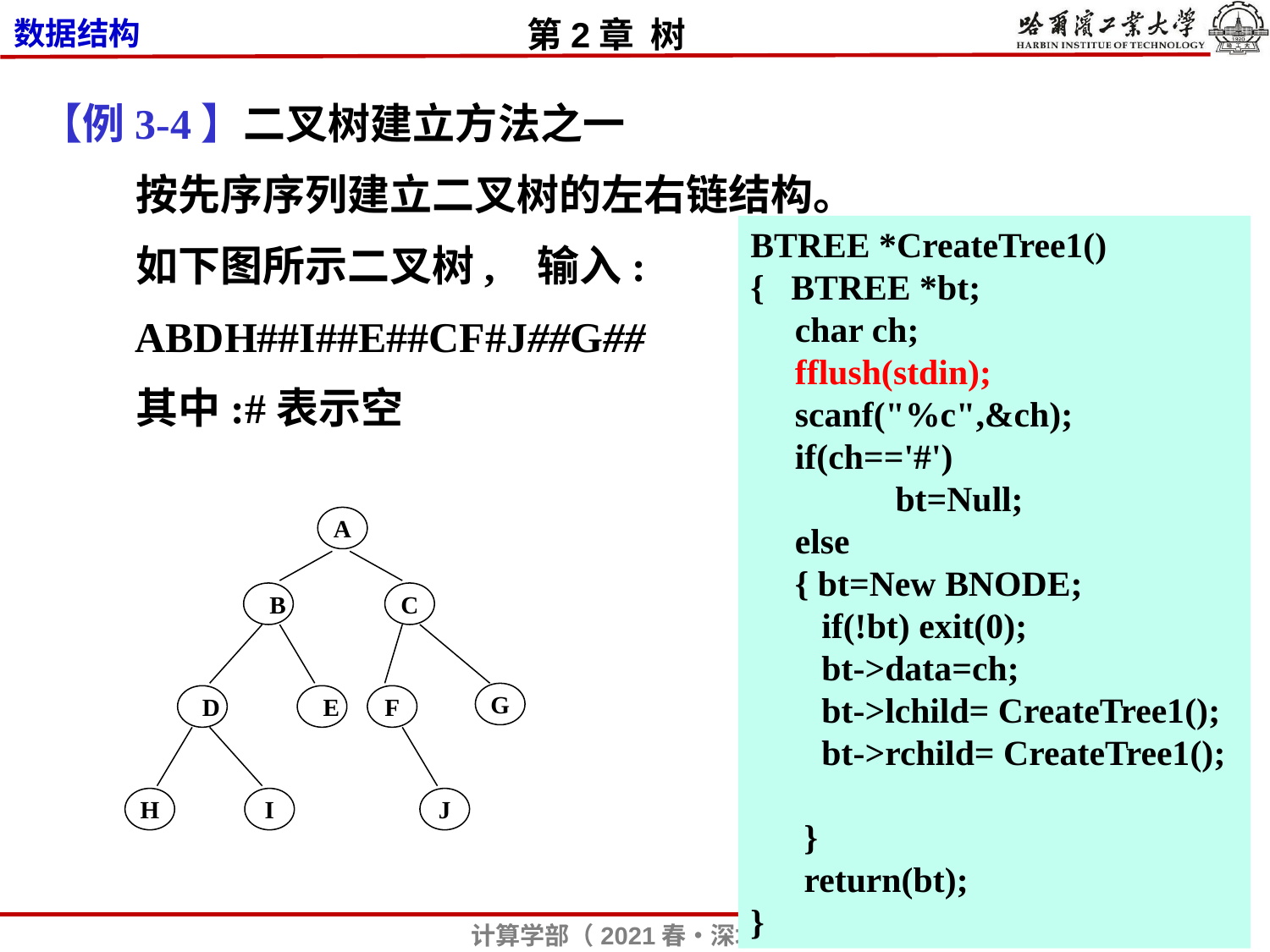

【例3-4】二叉树建立方法之一
         按先序序列建立二叉树的左右链结构。
         如下图所示二叉树,   输入:
         ABDH##I##E##CF#J##G##
         其中:#表示空
BTREE *CreateTree1()
{   BTREE *bt;
     char ch;
     fflush(stdin);
     scanf("%c",&ch);
     if(ch=='#')
	  bt=Null;
     else
     { bt=New BNODE;
        if(!bt) exit(0);
        bt->data=ch;
        bt->lchild= CreateTree1();
        bt->rchild= CreateTree1();
      }
      return(bt);
}
A

B
C

G
D
E
F

H
I
J